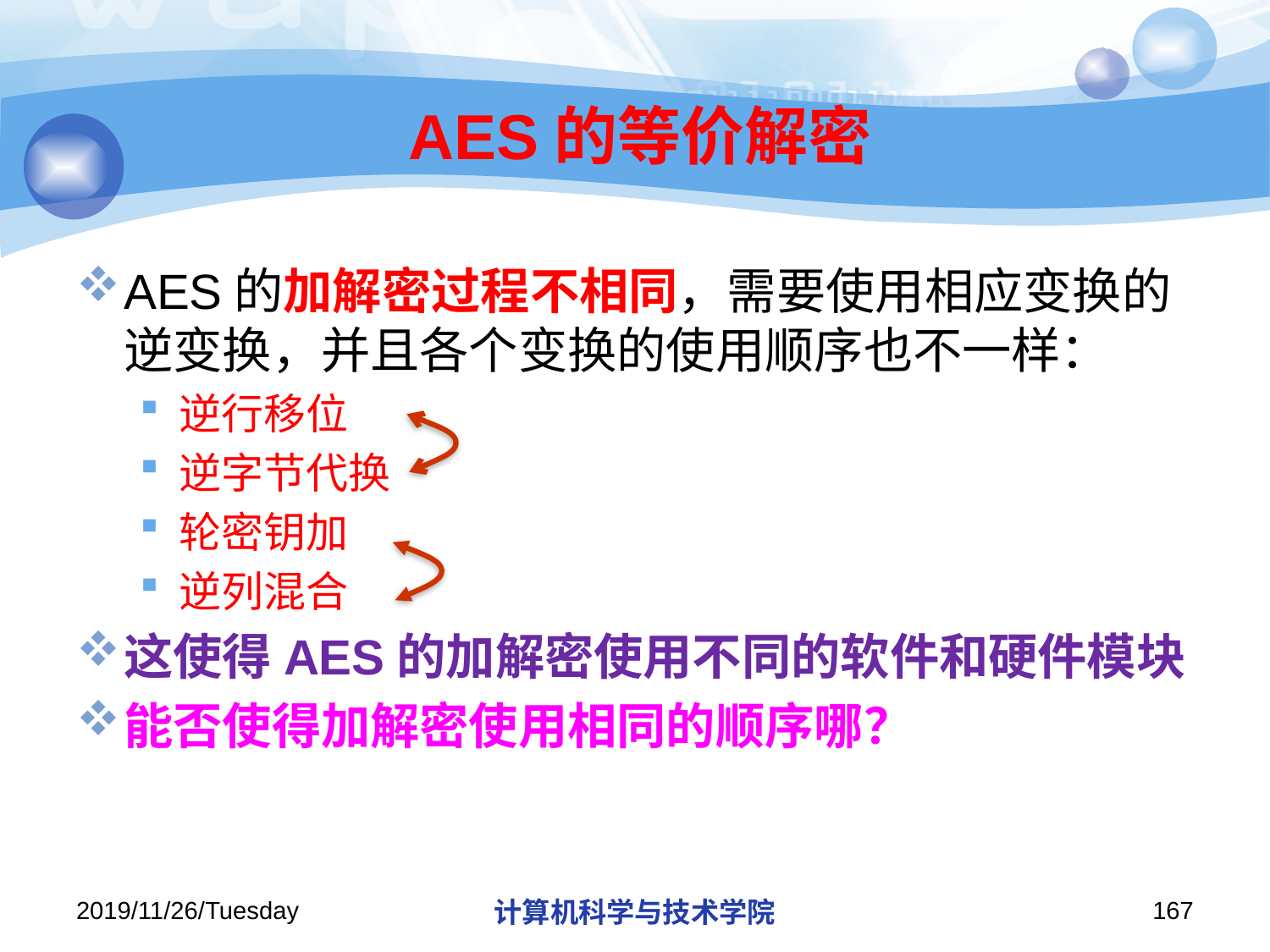

# AES的等价解密
AES的加解密过程不相同，需要使用相应变换的逆变换，并且各个变换的使用顺序也不一样：
逆行移位
逆字节代换
轮密钥加
逆列混合
这使得AES的加解密使用不同的软件和硬件模块
能否使得加解密使用相同的顺序哪？

2019/11/26/Tuesday
计算机科学与技术学院
167